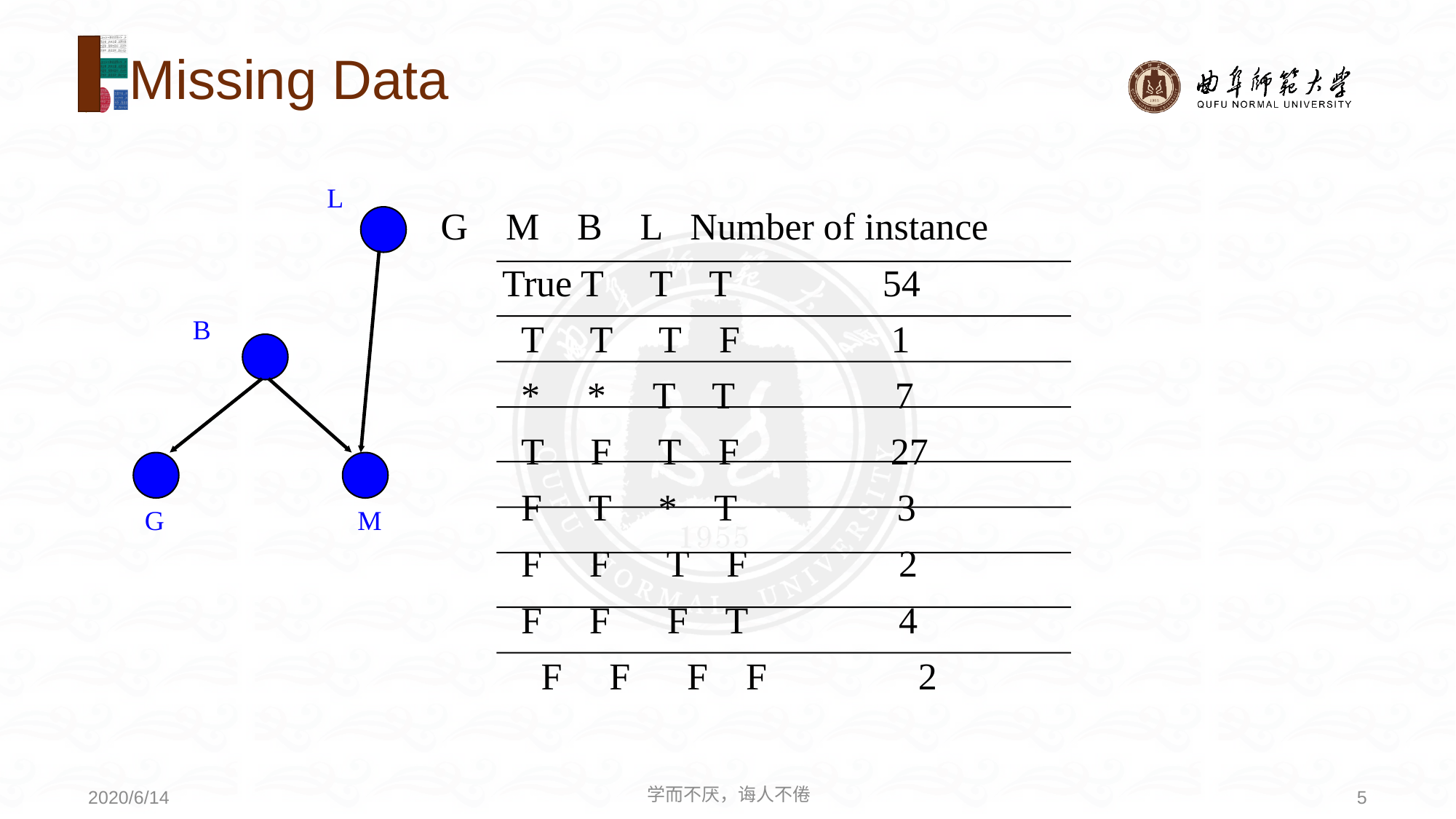

# Missing Data
L
	                      G    M    B    L   Number of instance
	                                  True T     T    T                54
	                                    T     T     T    F                1
	                                    *     *     T    T                 7
	                                    T     F     T    F                27
	                                    F     T     *    T                 3
	                                    F     F      T    F                2
	                                    F     F      F    T                4
                                         F     F      F    F                2

B

G
M

学而不厌，诲人不倦
5
2020/6/14